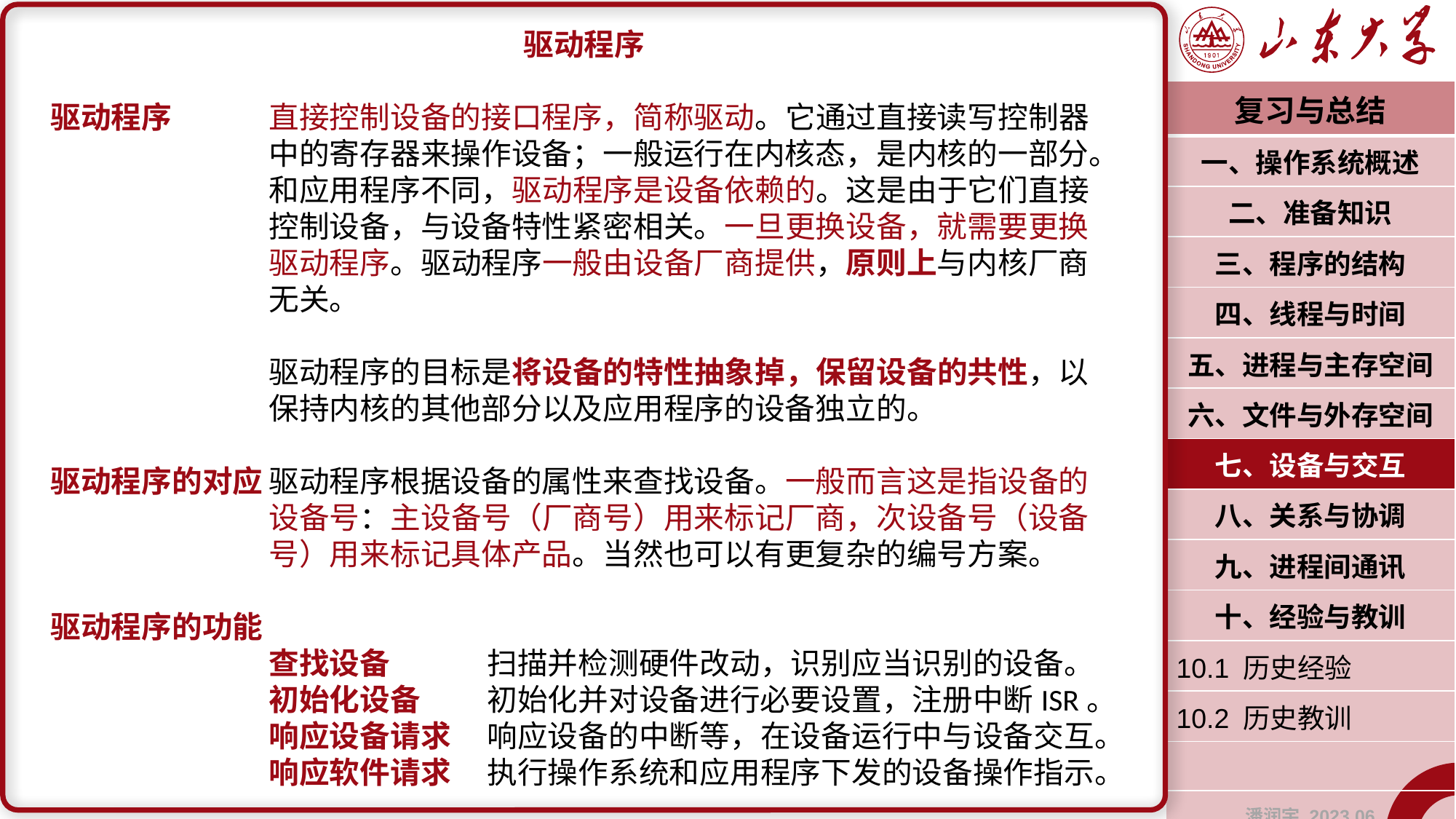

驱动程序

驱动程序	直接控制设备的接口程序，简称驱动。它通过直接读写控制器		中的寄存器来操作设备；一般运行在内核态，是内核的一部分。
		和应用程序不同，驱动程序是设备依赖的。这是由于它们直接		控制设备，与设备特性紧密相关。一旦更换设备，就需要更换		驱动程序。驱动程序一般由设备厂商提供，原则上与内核厂商		无关。

		驱动程序的目标是将设备的特性抽象掉，保留设备的共性，以		保持内核的其他部分以及应用程序的设备独立的。

驱动程序的对应	驱动程序根据设备的属性来查找设备。一般而言这是指设备的		设备号：主设备号（厂商号）用来标记厂商，次设备号（设备		号）用来标记具体产品。当然也可以有更复杂的编号方案。

驱动程序的功能
		查找设备	扫描并检测硬件改动，识别应当识别的设备。
		初始化设备	初始化并对设备进行必要设置，注册中断ISR。
		响应设备请求	响应设备的中断等，在设备运行中与设备交互。
		响应软件请求	执行操作系统和应用程序下发的设备操作指示。
| 复习与总结 |
| --- |
| 一、操作系统概述 |
| 二、准备知识 |
| 三、程序的结构 |
| 四、线程与时间 |
| 五、进程与主存空间 |
| 六、文件与外存空间 |
| 七、设备与交互 |
| 八、关系与协调 |
| 九、进程间通讯 |
| 十、经验与教训 |
| 10.1 历史经验 |
| 10.2 历史教训 |
|  |
| 潘润宇 2023.06 |